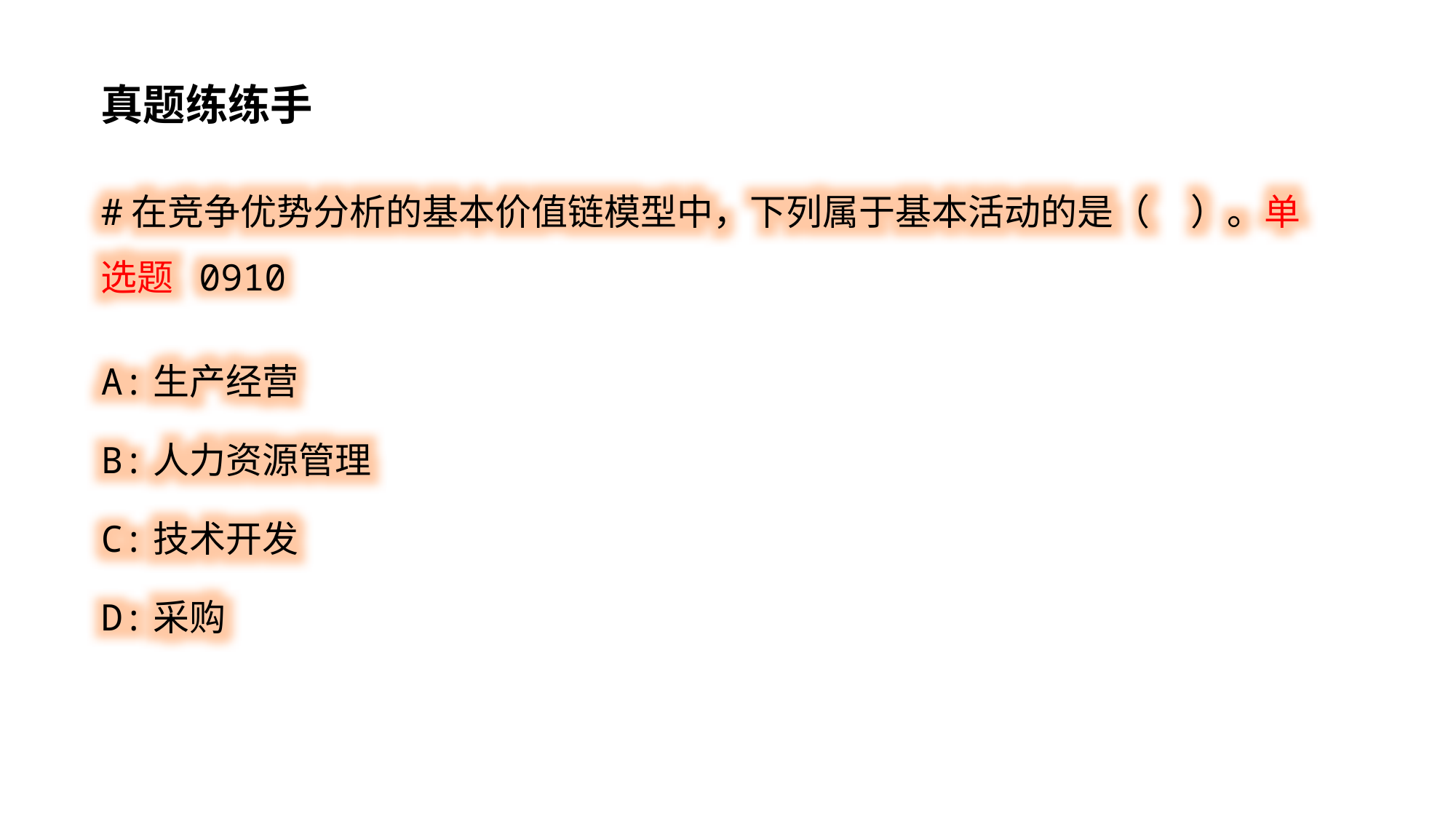

真题练练手
#在竞争优势分析的基本价值链模型中，下列属于基本活动的是（     ）。单选题  0910

A:生产经营

B:人力资源管理

C:技术开发
D:采购